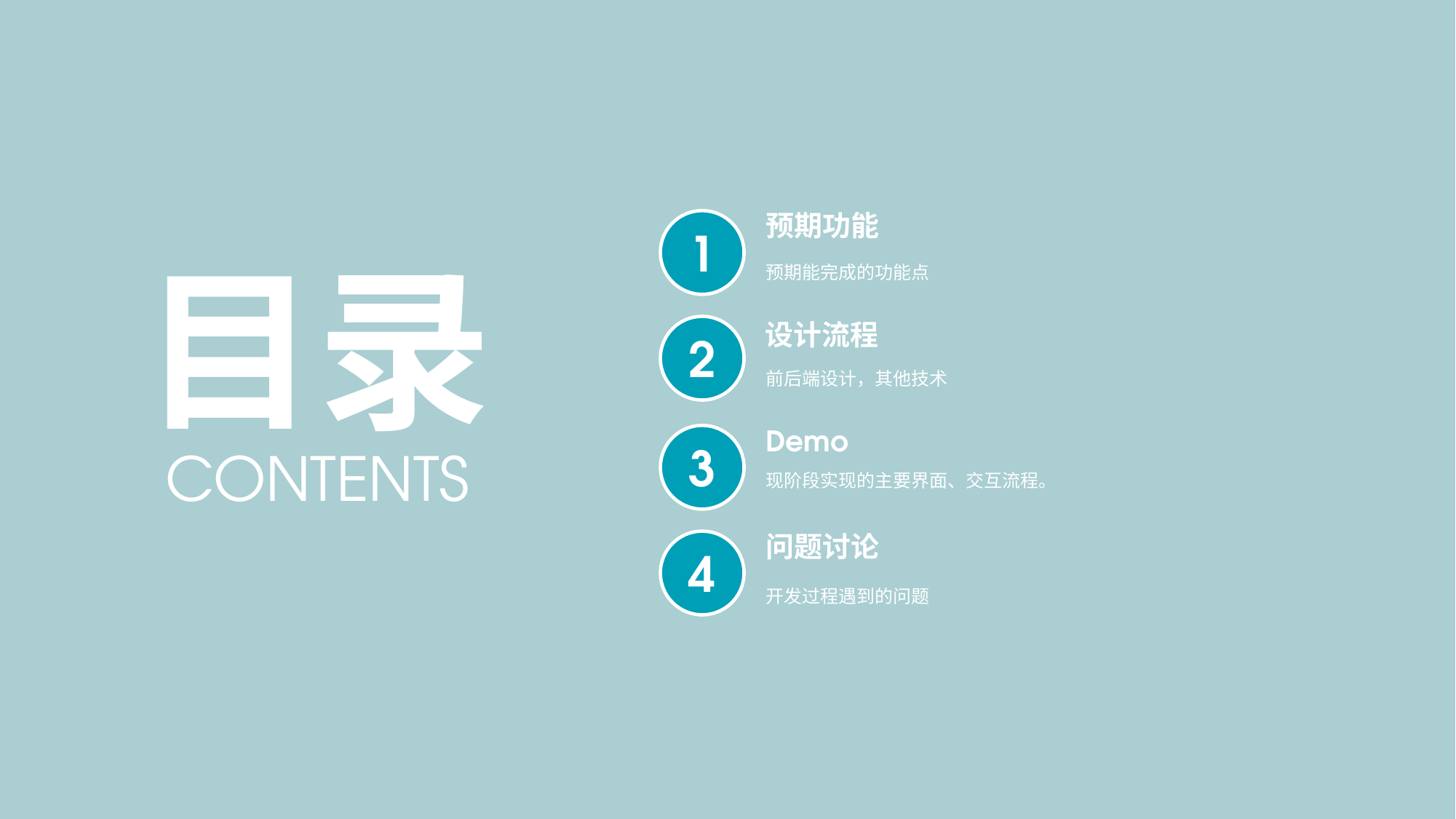

预期功能
1
目录
预期能完成的功能点
设计流程
2
前后端设计，其他技术
Demo
3
CONTENTS
现阶段实现的主要界面、交互流程。
问题讨论
4
开发过程遇到的问题